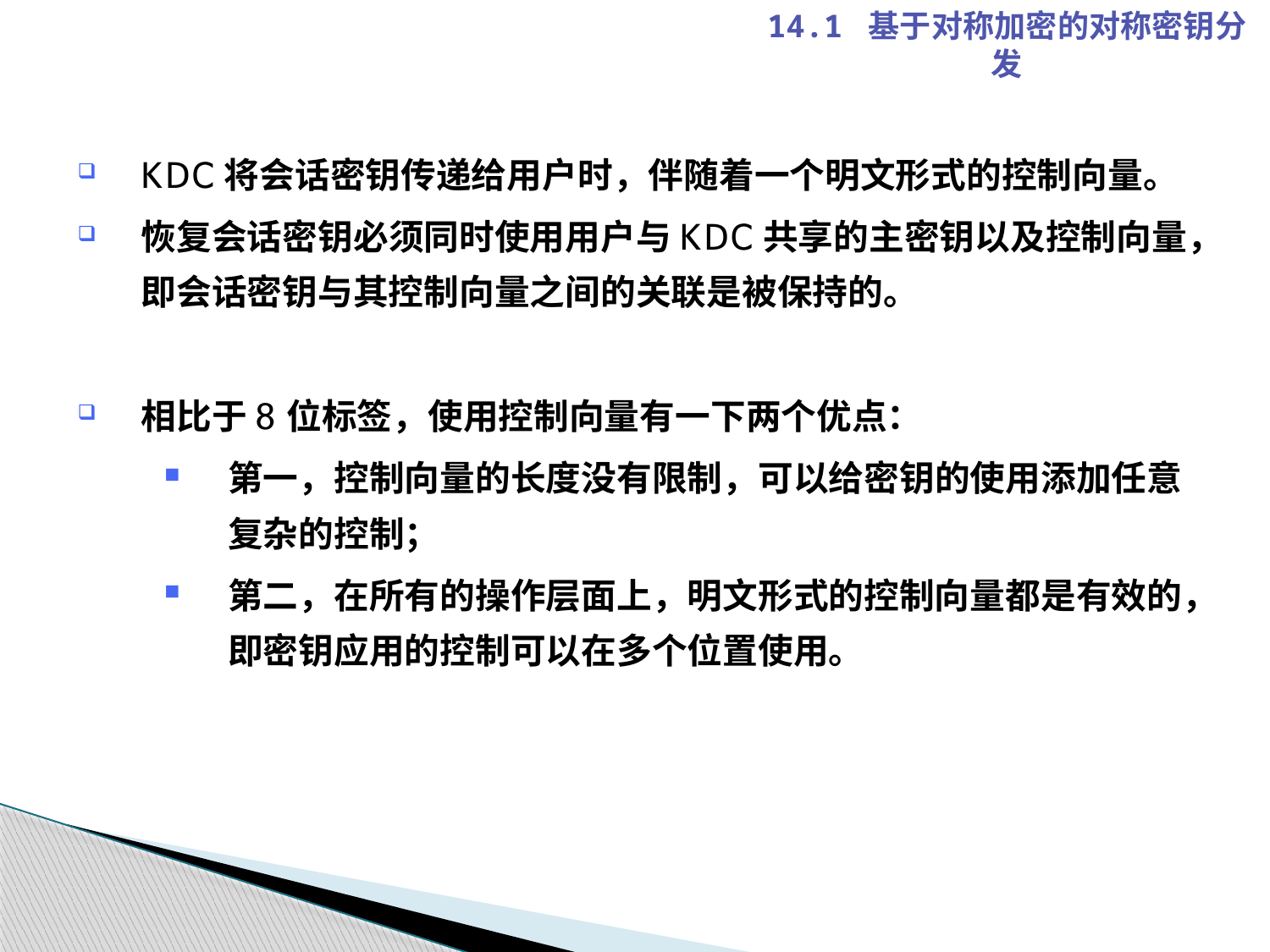

14.1 基于对称加密的对称密钥分发
KDC将会话密钥传递给用户时，伴随着一个明文形式的控制向量。
恢复会话密钥必须同时使用用户与KDC共享的主密钥以及控制向量，即会话密钥与其控制向量之间的关联是被保持的。

相比于8位标签，使用控制向量有一下两个优点：
第一，控制向量的长度没有限制，可以给密钥的使用添加任意复杂的控制；
第二，在所有的操作层面上，明文形式的控制向量都是有效的，即密钥应用的控制可以在多个位置使用。